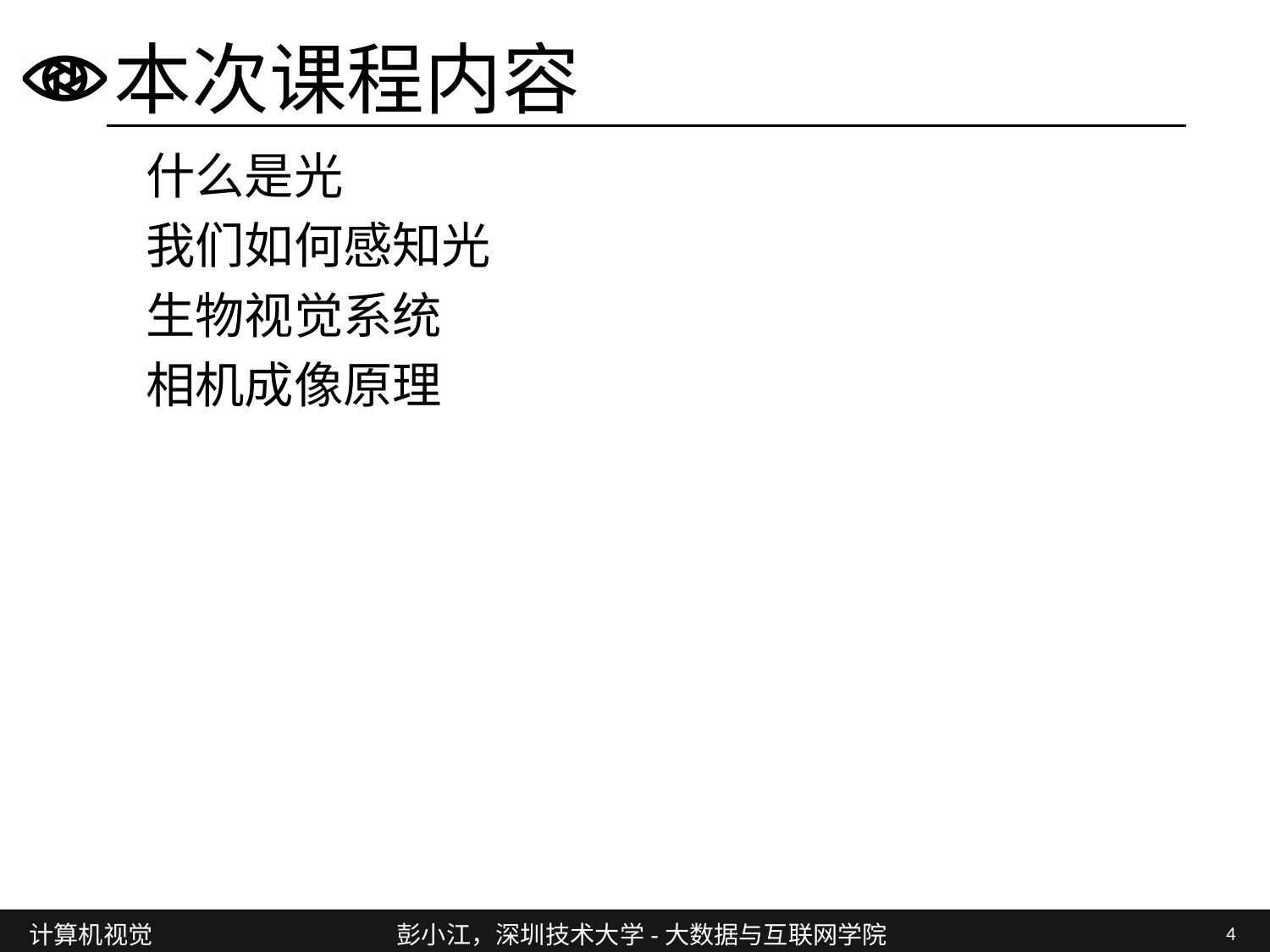

# 本次课程内容
什么是光
我们如何感知光
生物视觉系统
相机成像原理
4